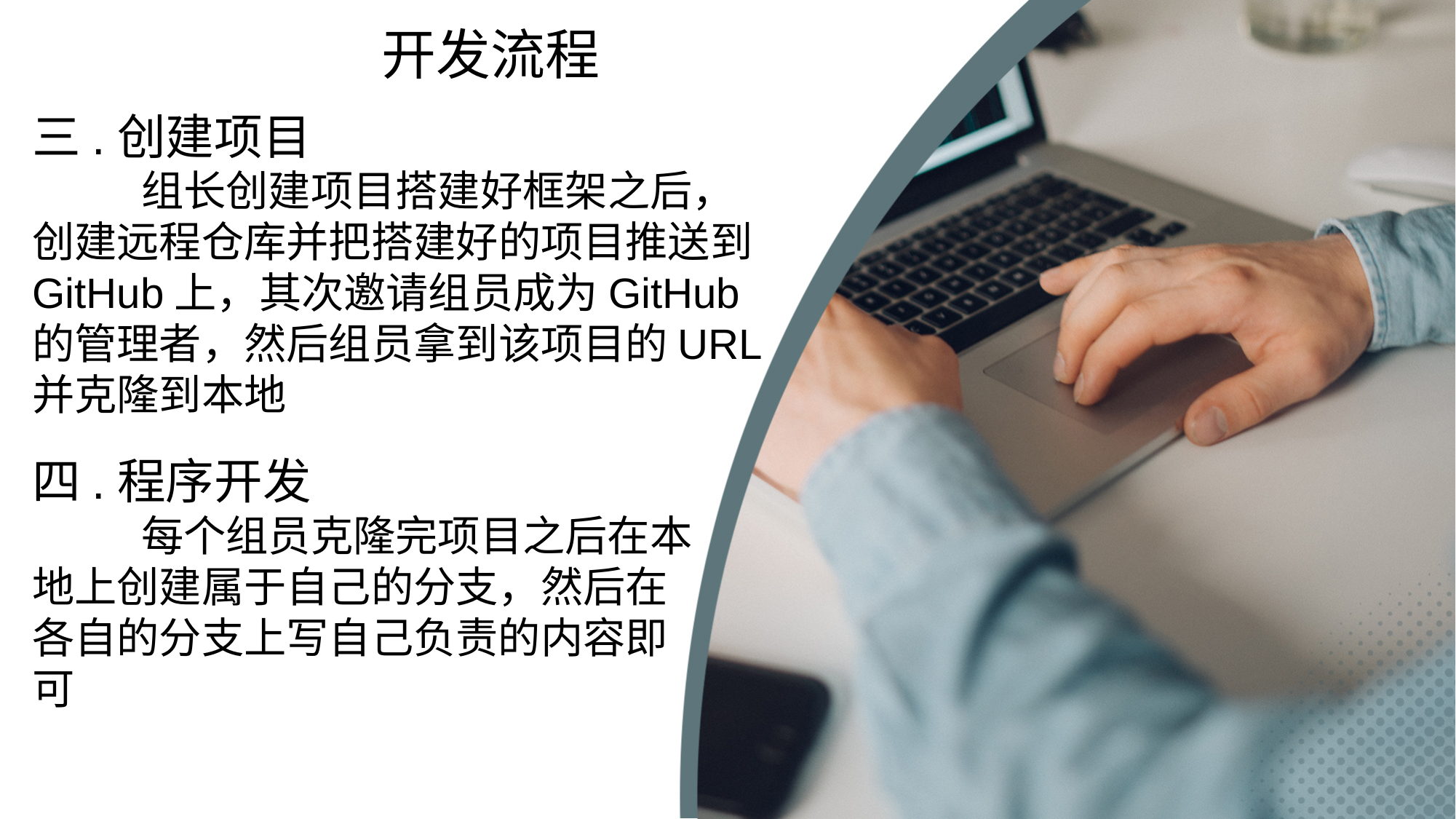

开发流程
三.创建项目
	组长创建项目搭建好框架之后，创建远程仓库并把搭建好的项目推送到GitHub上，其次邀请组员成为GitHub的管理者，然后组员拿到该项目的URL并克隆到本地
四.程序开发
	每个组员克隆完项目之后在本地上创建属于自己的分支，然后在各自的分支上写自己负责的内容即可